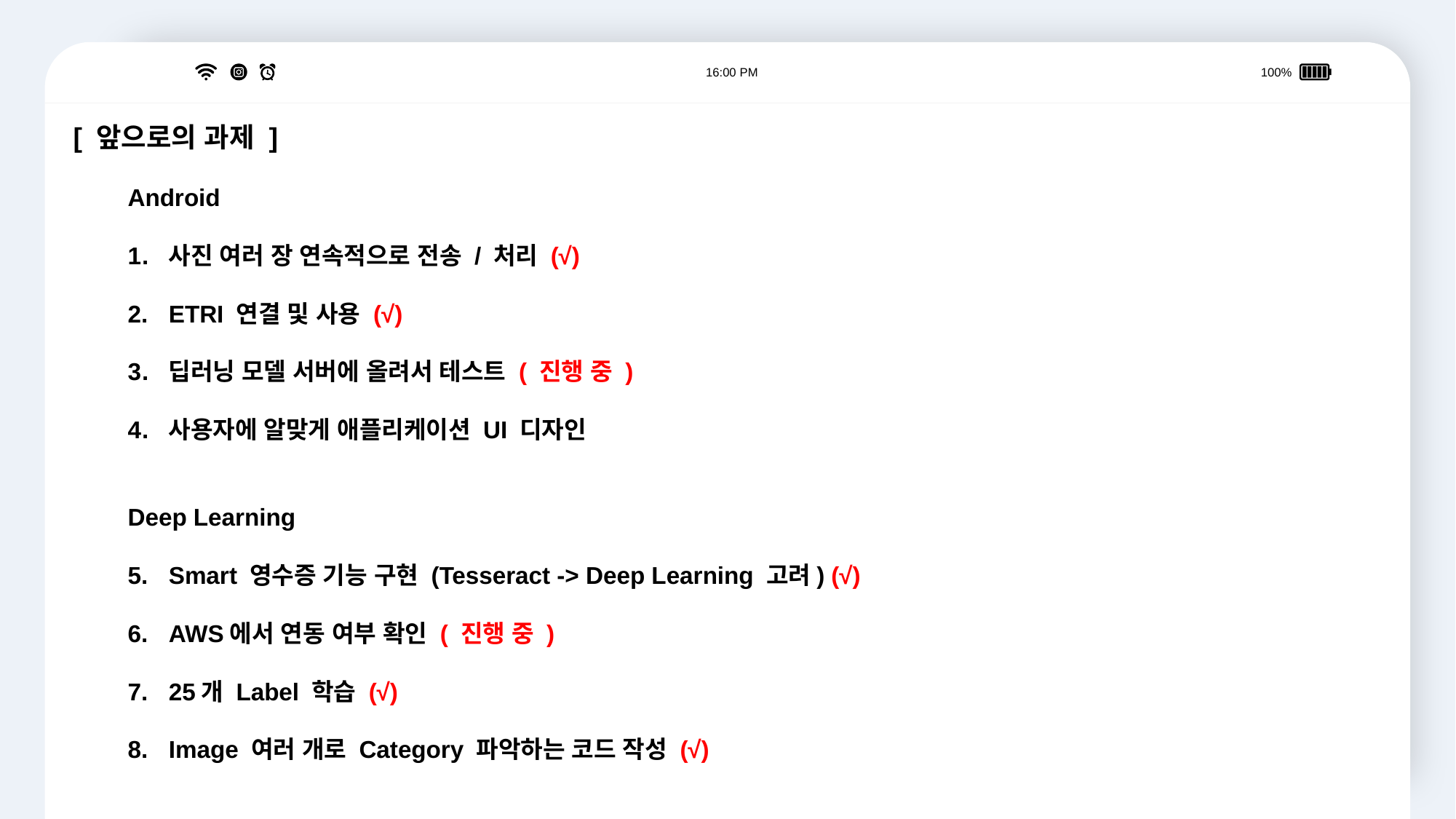

16:00 PM
100%

[ 앞으로의 과제 ]

Android

사진 여러 장 연속적으로 전송 / 처리 (√)

ETRI 연결 및 사용 (√)

딥러닝 모델 서버에 올려서 테스트 ( 진행 중 )

사용자에 알맞게 애플리케이션 UI 디자인

Deep Learning

Smart 영수증 기능 구현 (Tesseract -> Deep Learning 고려) (√)

AWS에서 연동 여부 확인 ( 진행 중 )

25개 Label 학습 (√)

Image 여러 개로 Category 파악하는 코드 작성 (√)